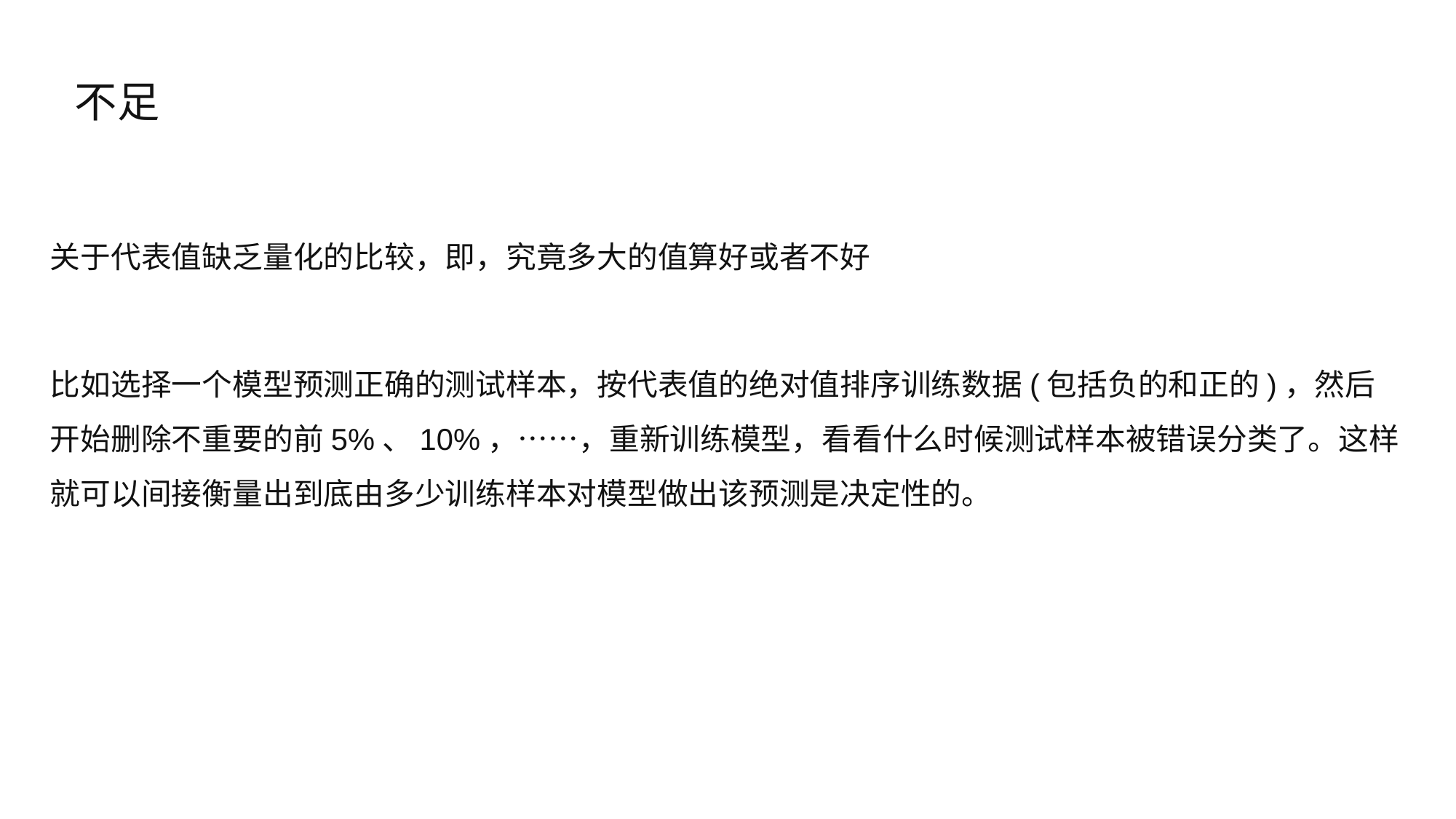

不足
关于代表值缺乏量化的比较，即，究竟多大的值算好或者不好

比如选择一个模型预测正确的测试样本，按代表值的绝对值排序训练数据(包括负的和正的)，然后开始删除不重要的前5%、10%，……，重新训练模型，看看什么时候测试样本被错误分类了。这样就可以间接衡量出到底由多少训练样本对模型做出该预测是决定性的。